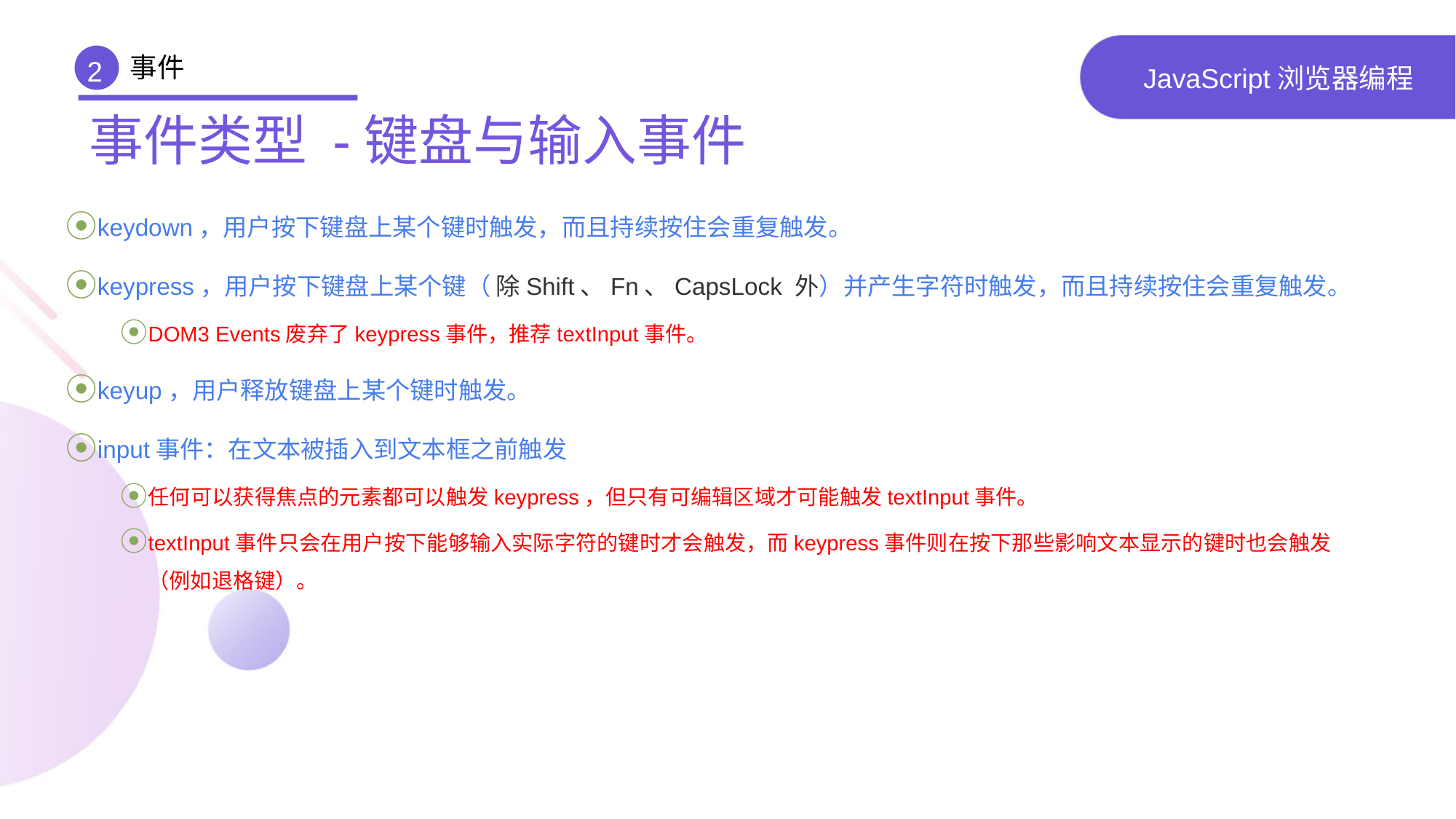

事件
2
# JavaScript浏览器编程
事件类型 -键盘与输入事件
keydown，用户按下键盘上某个键时触发，而且持续按住会重复触发。
keypress，用户按下键盘上某个键（ 除Shift、Fn、CapsLock 外）并产生字符时触发，而且持续按住会重复触发。
DOM3 Events废弃了keypress事件，推荐textInput事件。
keyup，用户释放键盘上某个键时触发。
input事件：在文本被插入到文本框之前触发
任何可以获得焦点的元素都可以触发keypress，但只有可编辑区域才可能触发textInput事件。
textInput事件只会在用户按下能够输入实际字符的键时才会触发，而keypress事件则在按下那些影响文本显示的键时也会触发（例如退格键）。